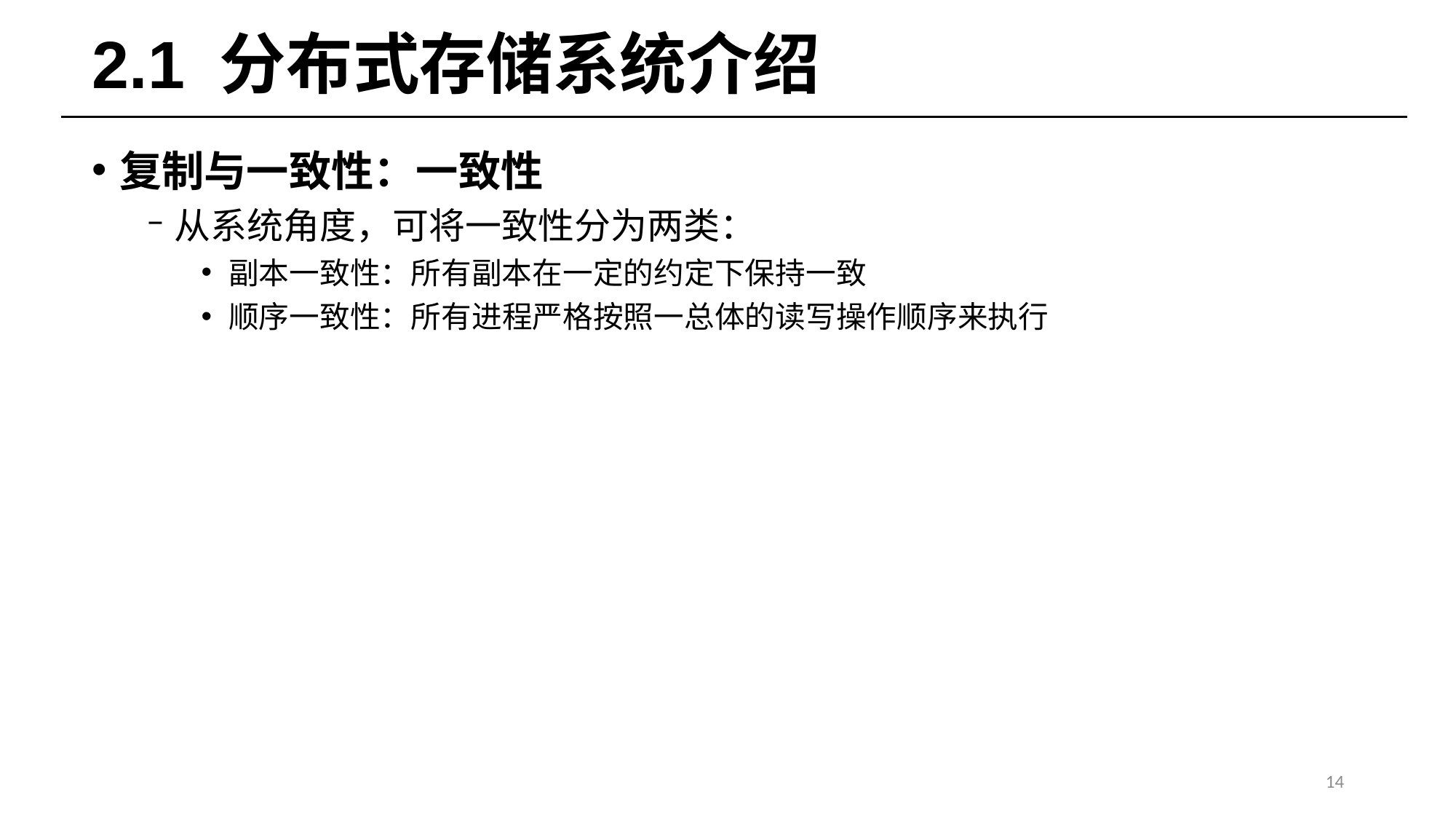

# 2.1 分布式存储系统介绍
复制与一致性：一致性
从系统角度，可将一致性分为两类：
副本一致性：所有副本在一定的约定下保持一致
顺序一致性：所有进程严格按照一总体的读写操作顺序来执行
14